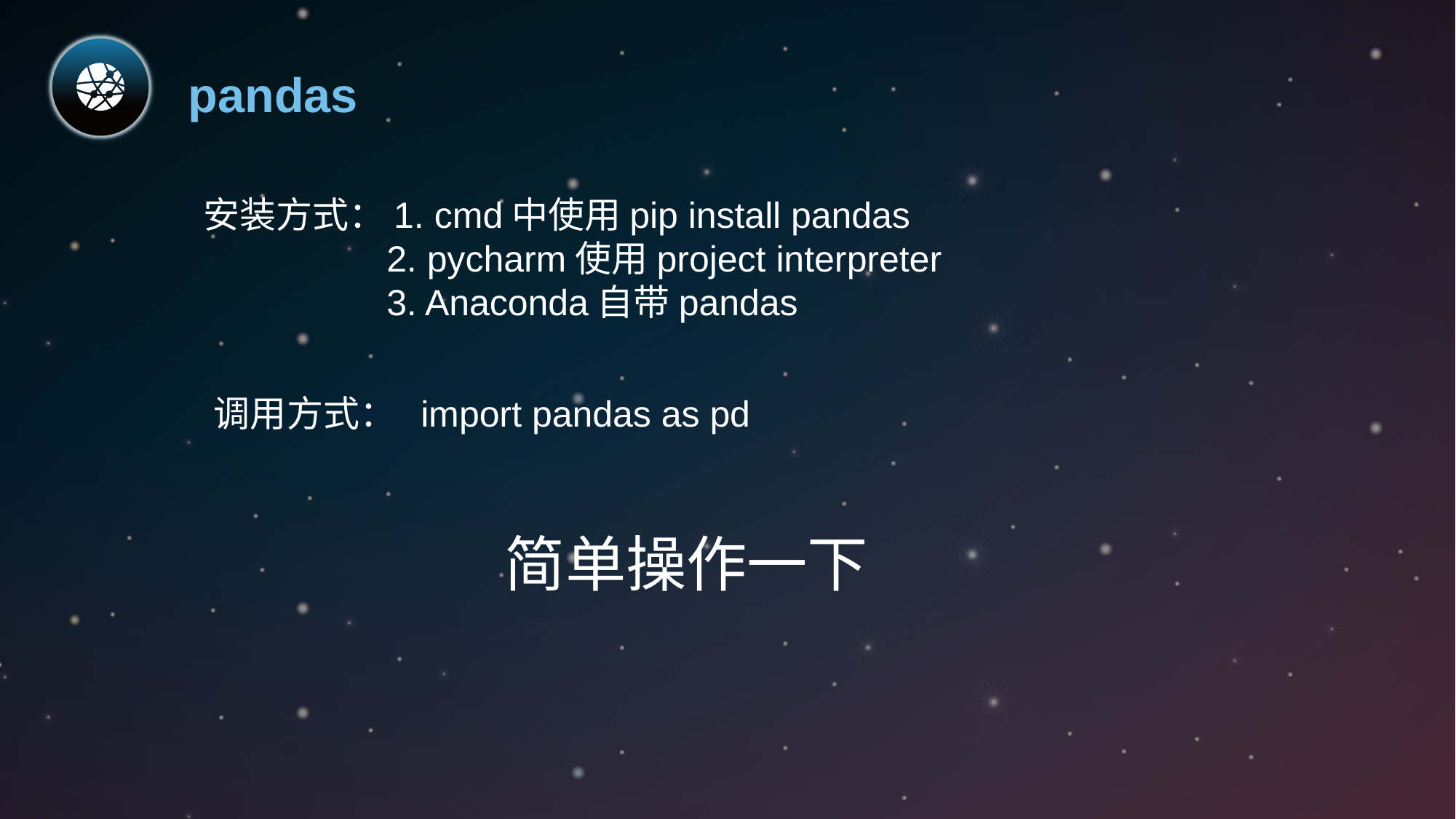

pandas
安装方式：1. cmd中使用pip install pandas
                  2. pycharm使用project interpreter
                  3. Anaconda自带pandas
调用方式：  import pandas as pd
简单操作一下